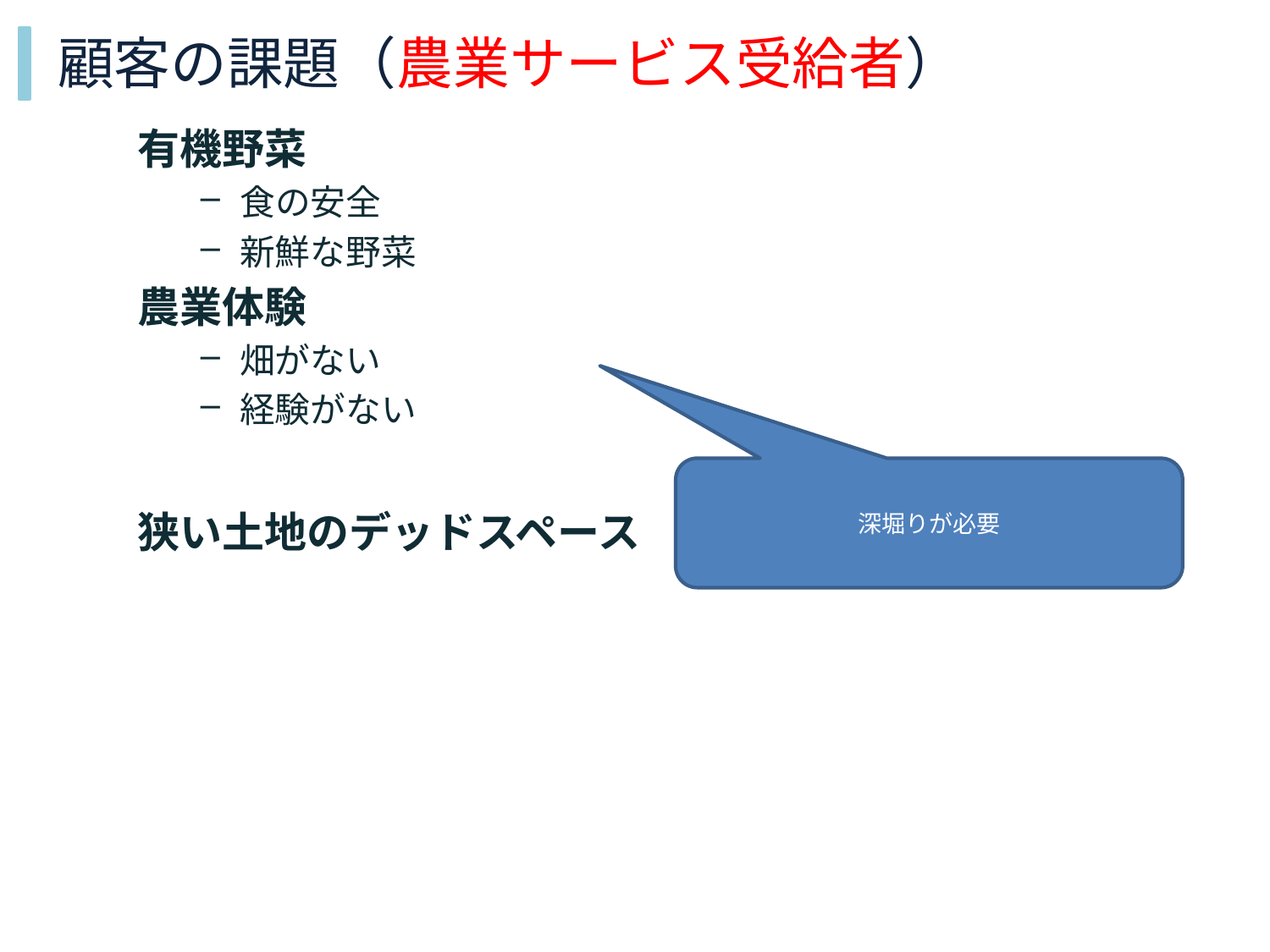

# 顧客の課題（農業サービス受給者）
有機野菜
食の安全
新鮮な野菜
農業体験
畑がない
経験がない

狭い土地のデッドスペース

深堀りが必要